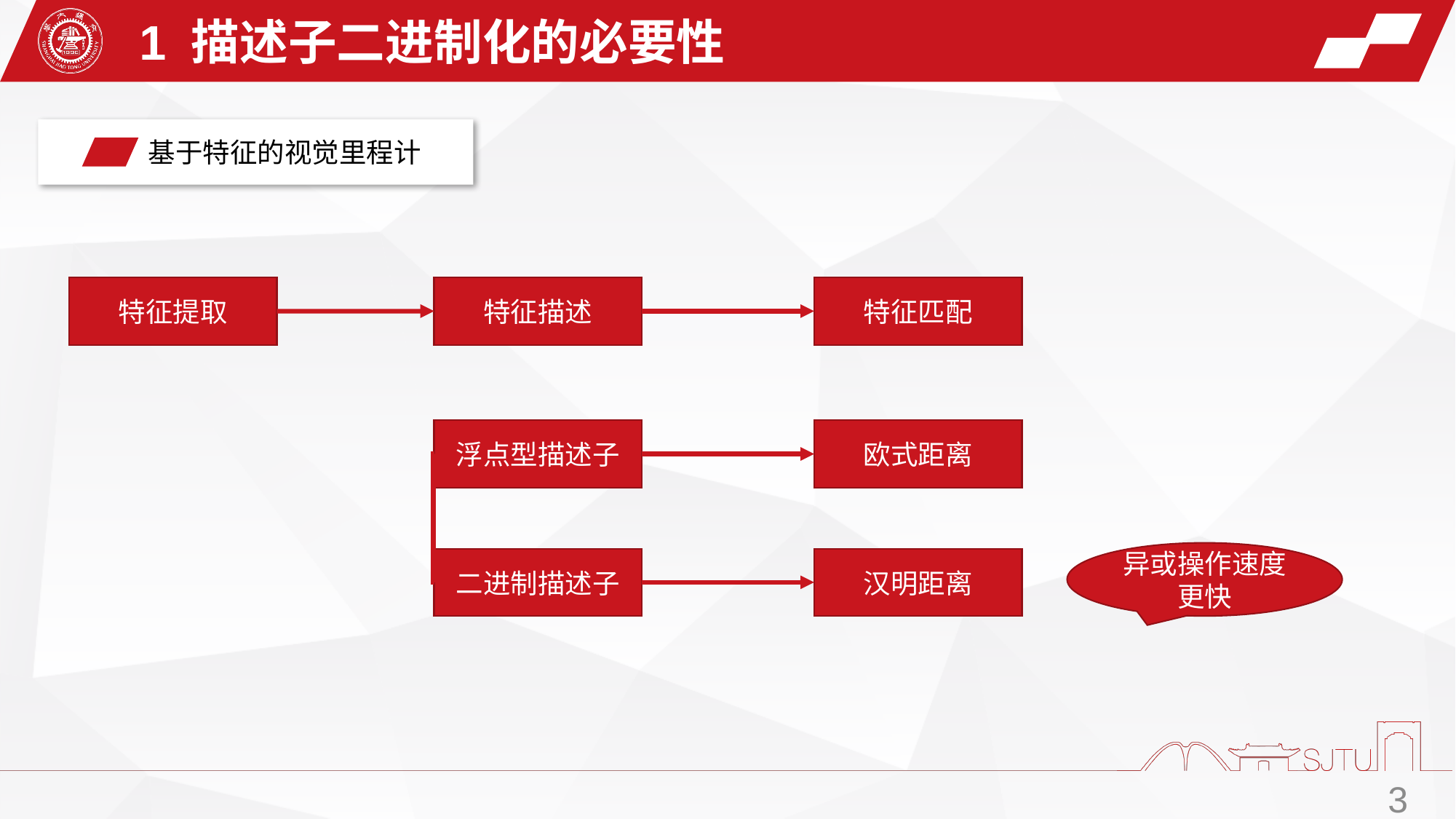

1 描述子二进制化的必要性
               基于特征的视觉里程计

特征描述
特征匹配
特征提取
欧式距离
浮点型描述子
异或操作速度更快
汉明距离
二进制描述子

3